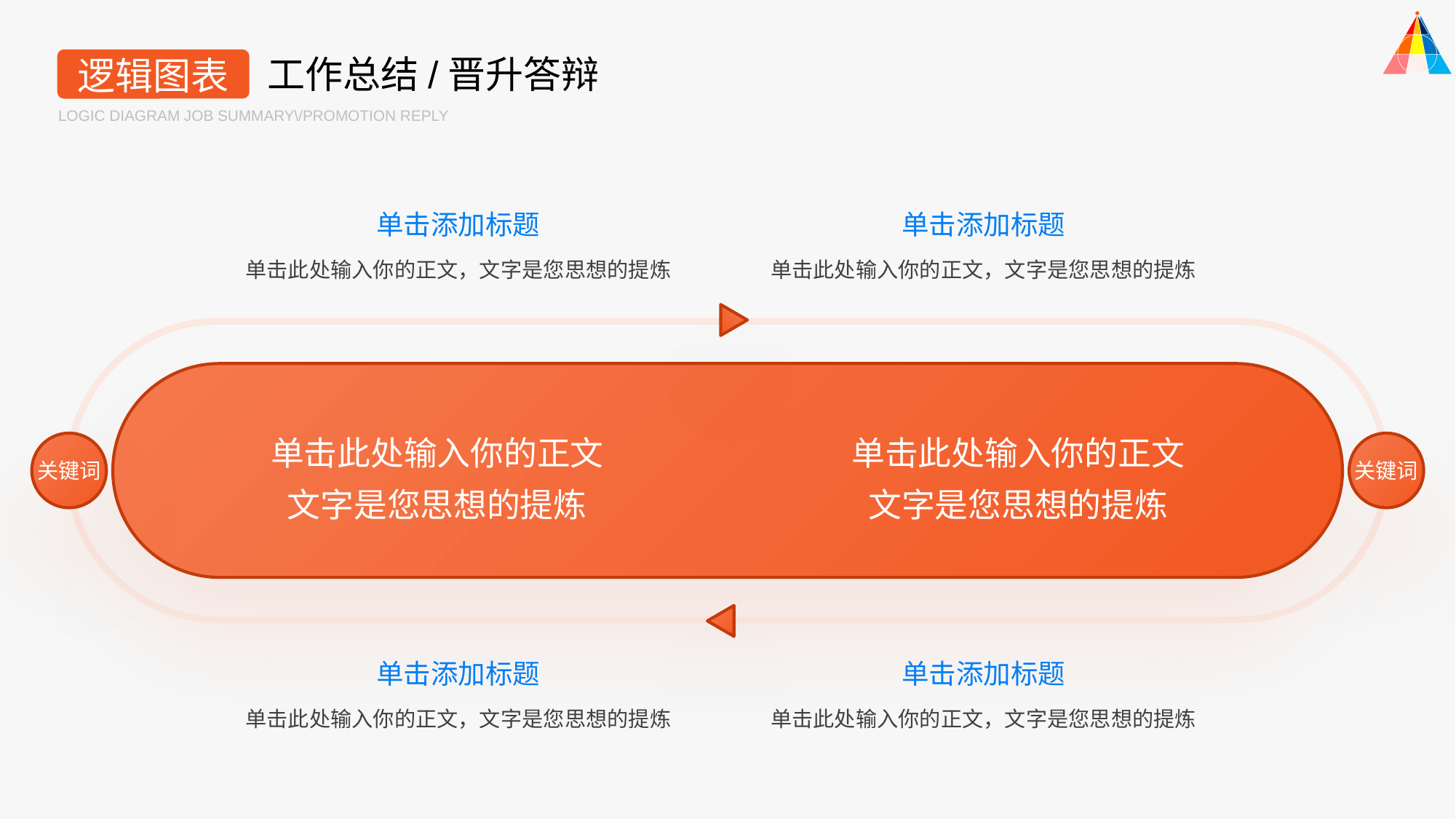

工作总结/晋升答辩

逻辑图表
LOGIC DIAGRAM JOB SUMMARY\/PROMOTION REPLY
单击添加标题
单击此处输入你的正文，文字是您思想的提炼
单击添加标题
单击此处输入你的正文，文字是您思想的提炼

单击此处输入你的正文
文字是您思想的提炼
单击此处输入你的正文
文字是您思想的提炼

关键词

关键词

单击添加标题
单击此处输入你的正文，文字是您思想的提炼
单击添加标题
单击此处输入你的正文，文字是您思想的提炼